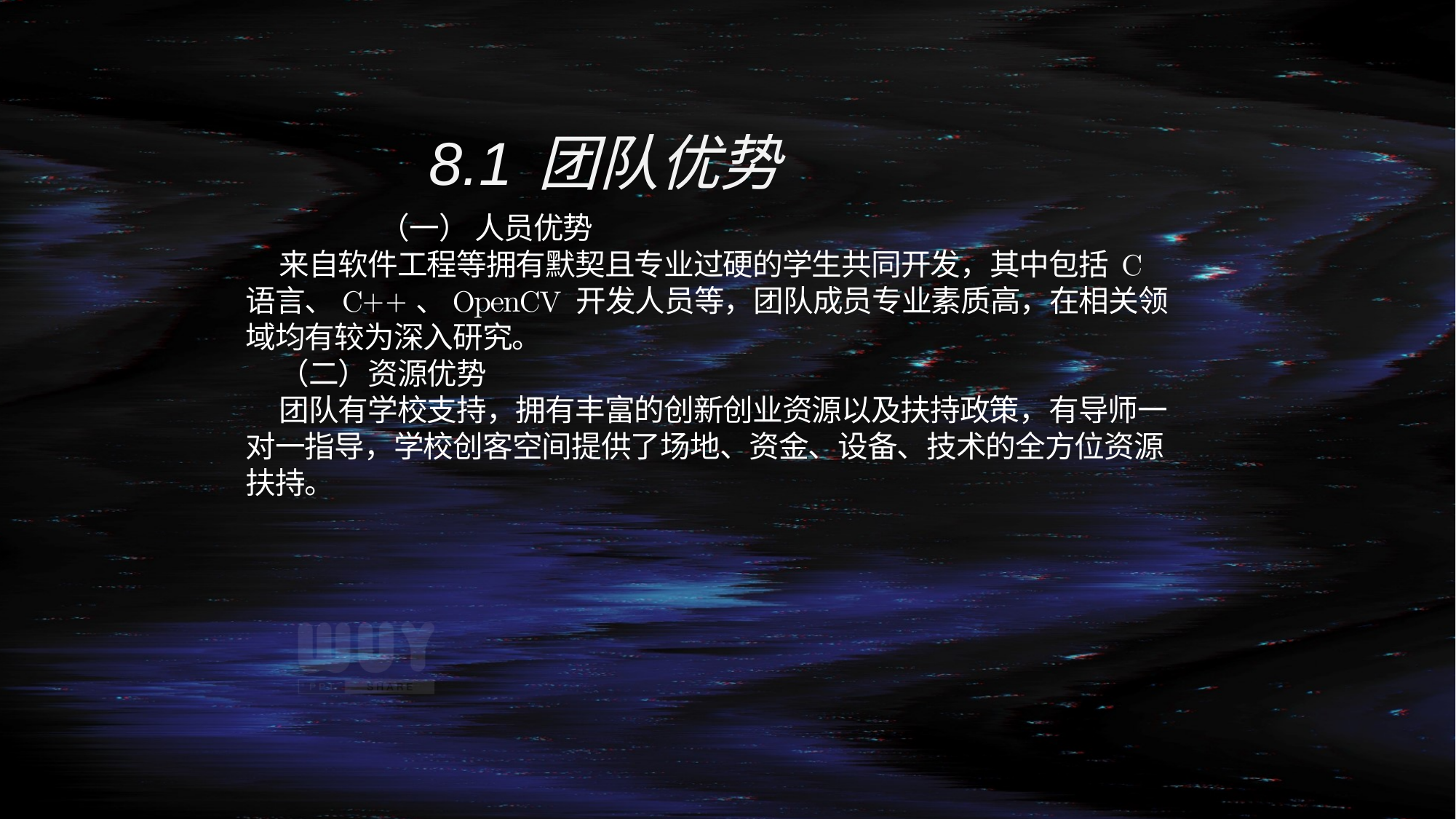

8.1	团队优势

（一） 人员优势
来自软件工程等拥有默契且专业过硬的学生共同开发，其中包括 C 语言、C++、OpenCV 开发人员等，团队成员专业素质高，在相关领域均有较为深入研究。
（二）资源优势
团队有学校支持，拥有丰富的创新创业资源以及扶持政策，有导师一对一指导，学校创客空间提供了场地、资金、设备、技术的全方位资源扶持。